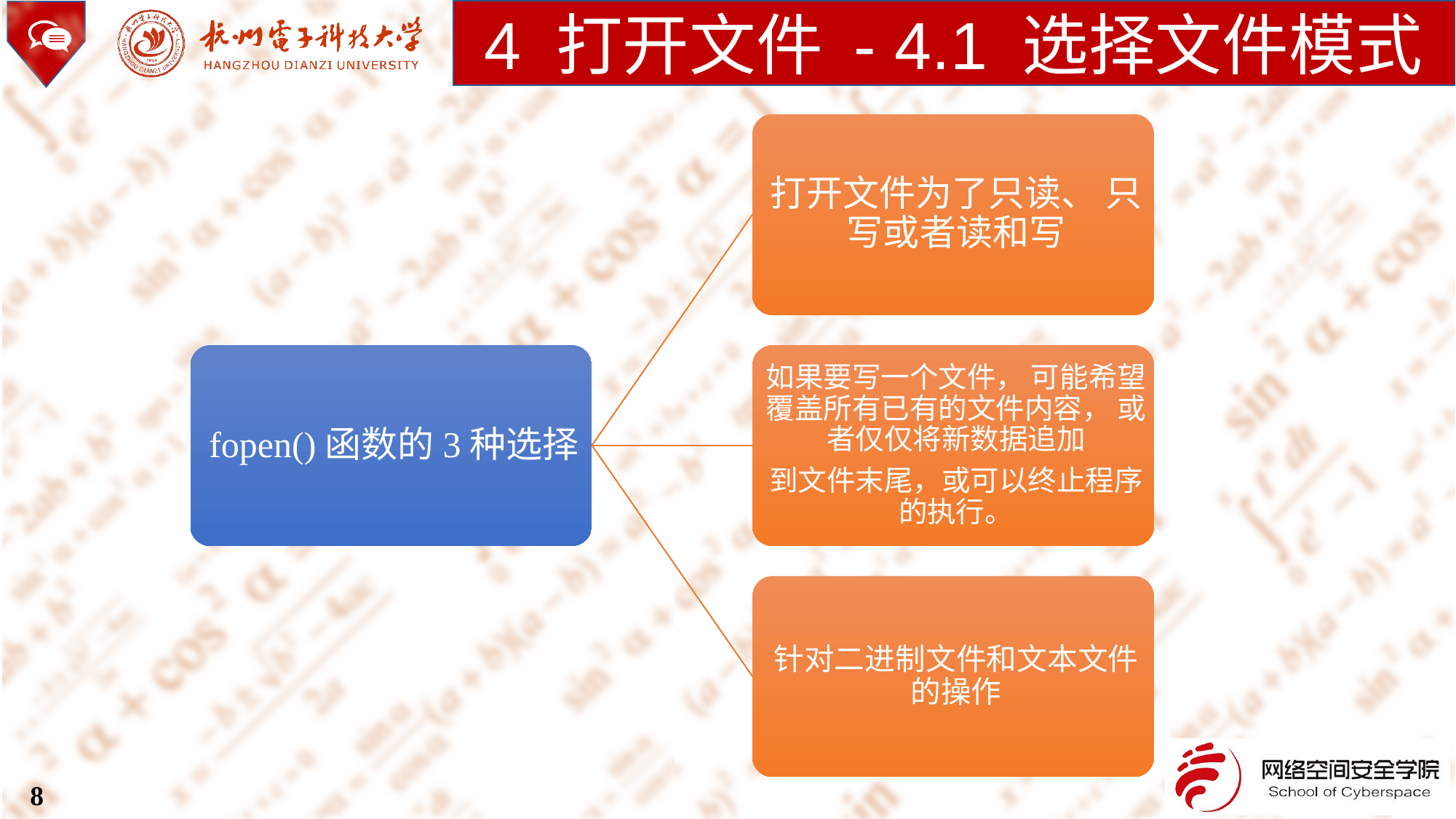

4 打开文件 - 4.1 选择文件模式
fopen()函数的3种选择

打开文件为了只读、 只写或者读和写

如果要写一个文件， 可能希望覆盖所有已有的文件内容， 或者仅仅将新数据追加
到文件末尾，或可以终止程序的执行。

针对二进制文件和文本文件的操作
8